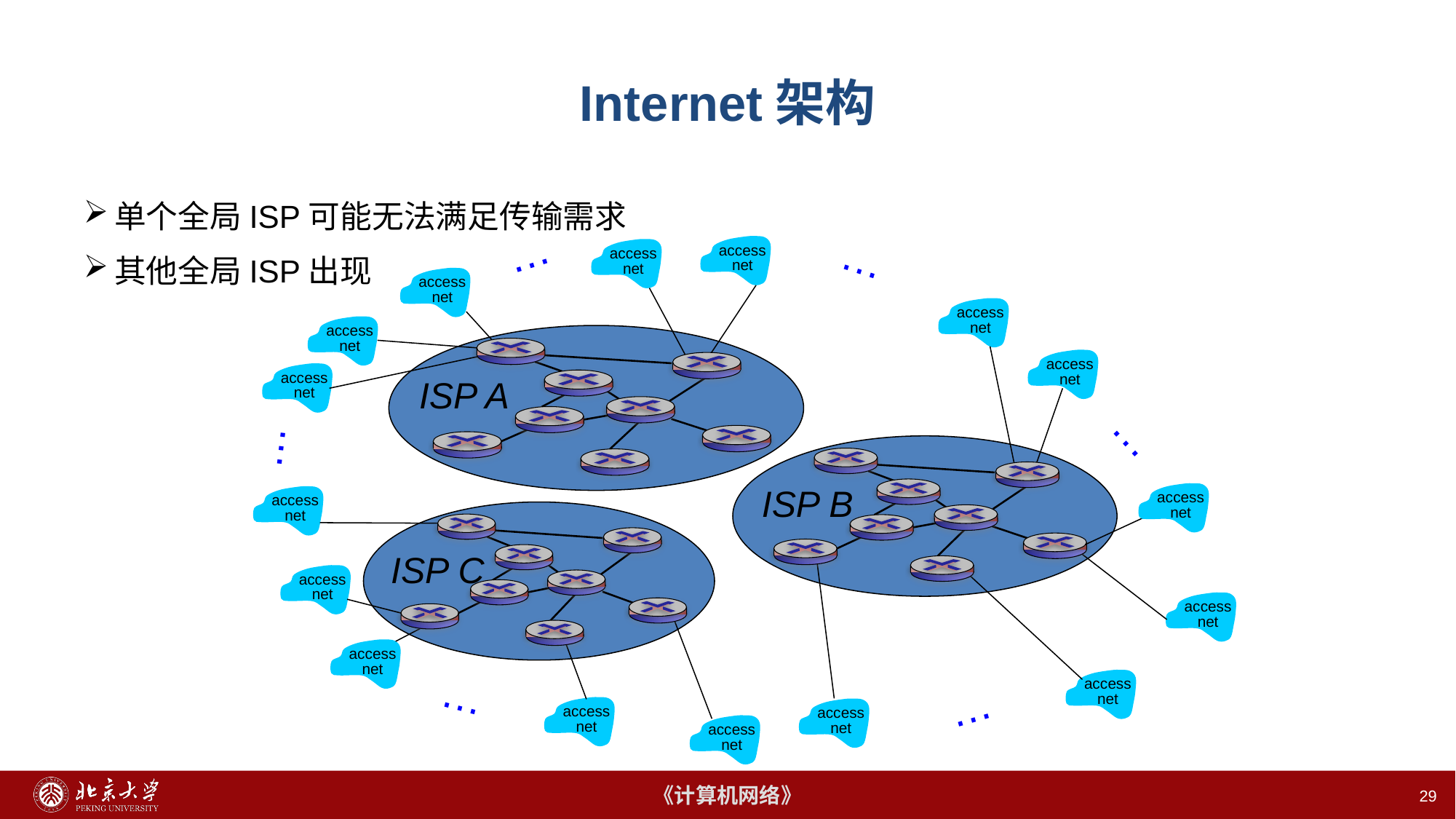

# Internet架构
单个全局ISP可能无法满足传输需求
其他全局ISP出现
…
…

access
net

access
net

access
net

access
net

access
net

access
net

access
net
ISP A

…

…

ISP B

access
net

access
net

ISP C

access
net

access
net

access
net

access
net
…

access
net

access
net
…

access
net
29